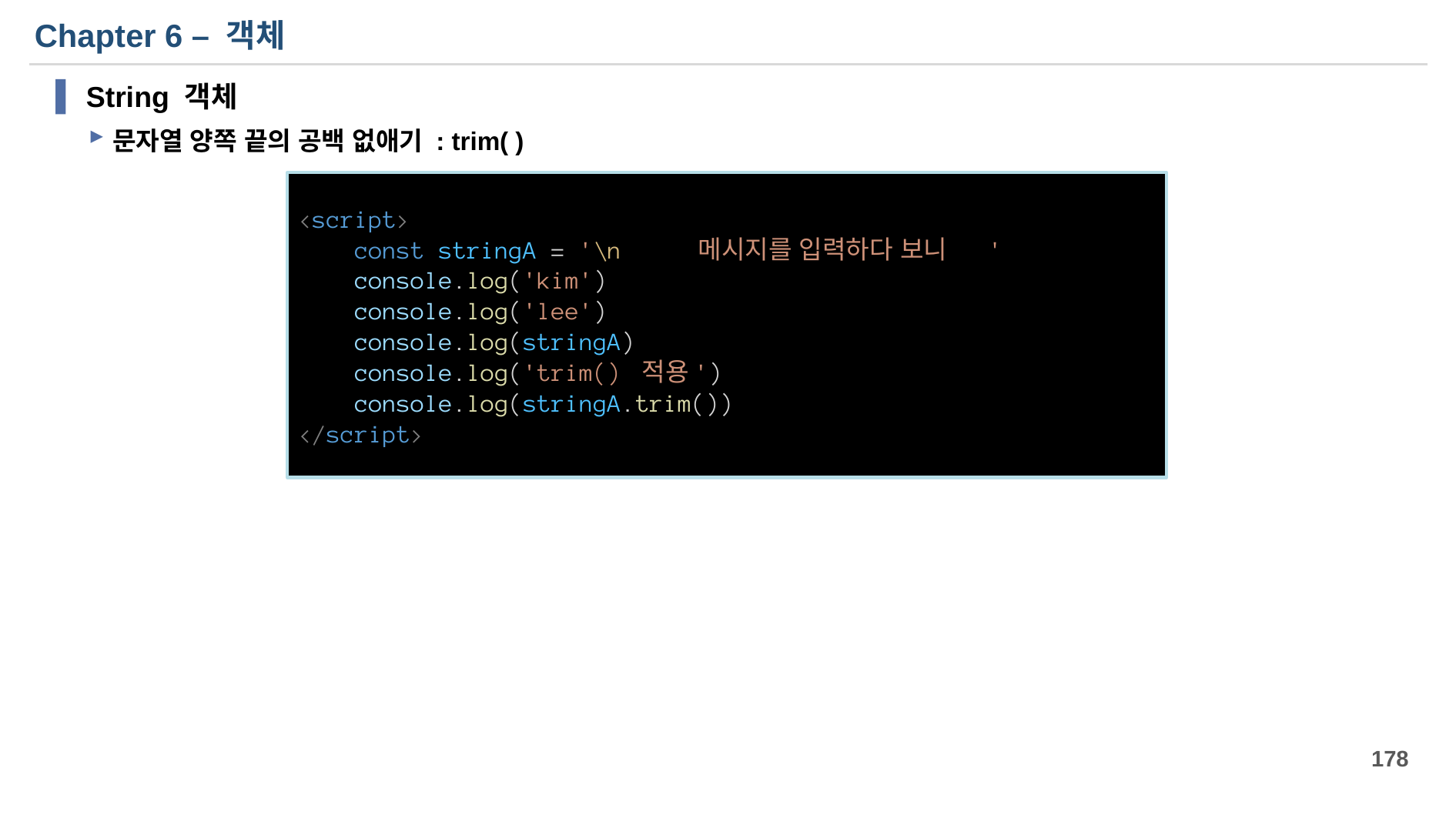

# Chapter 6 – 객체
String 객체
문자열 양쪽 끝의 공백 없애기 : trim( )
<script>
    const stringA = '\n     메시지를 입력하다 보니     '
    console.log('kim')
    console.log('lee')
    console.log(stringA)
    console.log('trim() 적용')
    console.log(stringA.trim())
</script>
178